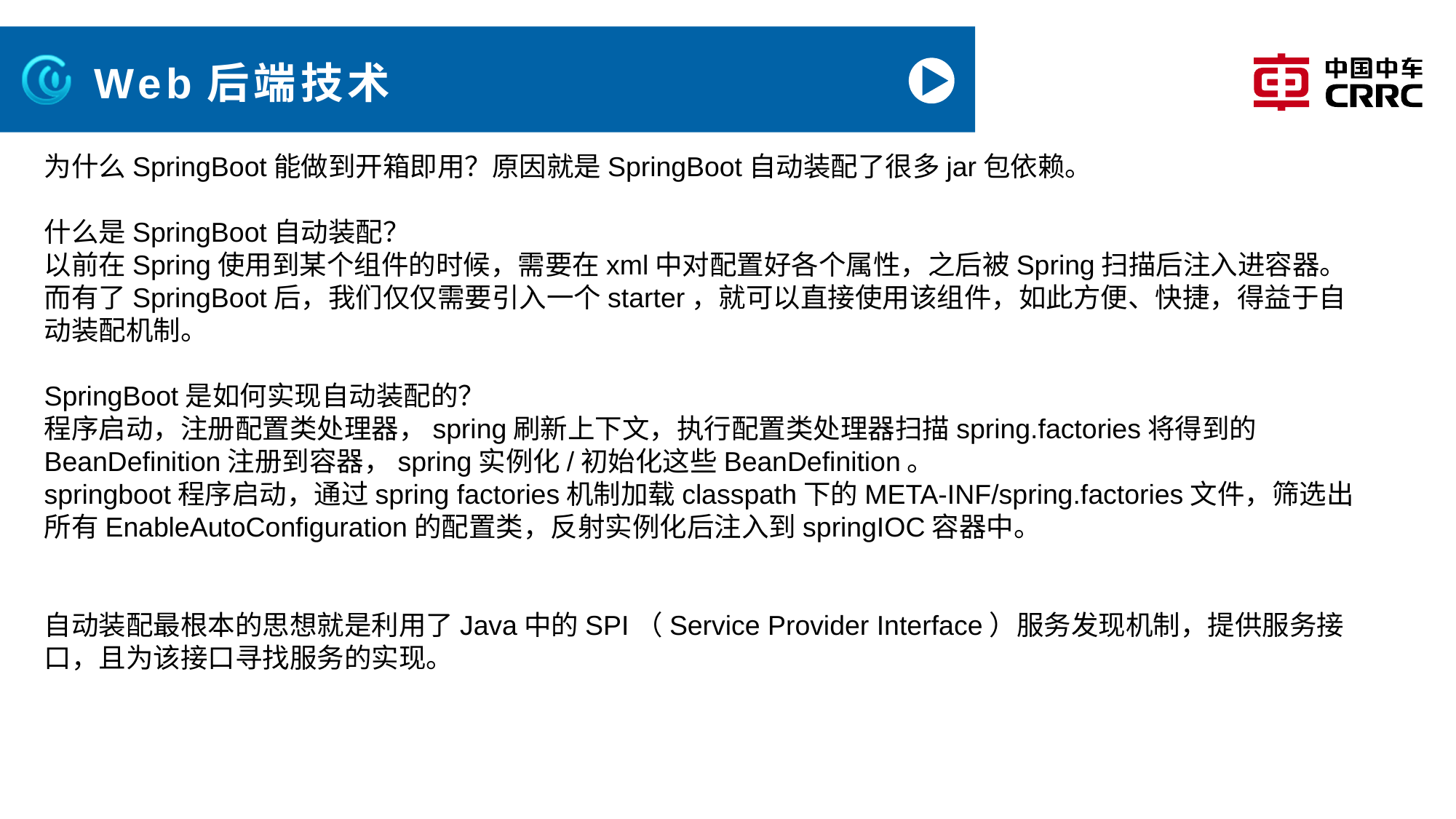

# Web后端技术
为什么SpringBoot能做到开箱即用？原因就是SpringBoot自动装配了很多jar包依赖。

什么是SpringBoot自动装配？
以前在Spring使用到某个组件的时候，需要在xml中对配置好各个属性，之后被Spring扫描后注入进容器。
而有了SpringBoot后，我们仅仅需要引入一个starter，就可以直接使用该组件，如此方便、快捷，得益于自动装配机制。

SpringBoot是如何实现自动装配的？
程序启动，注册配置类处理器，spring刷新上下文，执行配置类处理器扫描spring.factories将得到的BeanDefinition注册到容器，spring实例化/初始化这些BeanDefinition。
springboot程序启动，通过spring factories机制加载classpath下的META-INF/spring.factories文件，筛选出所有EnableAutoConfiguration的配置类，反射实例化后注入到springIOC容器中。

自动装配最根本的思想就是利用了Java中的SPI（Service Provider Interface）服务发现机制，提供服务接口，且为该接口寻找服务的实现。

70